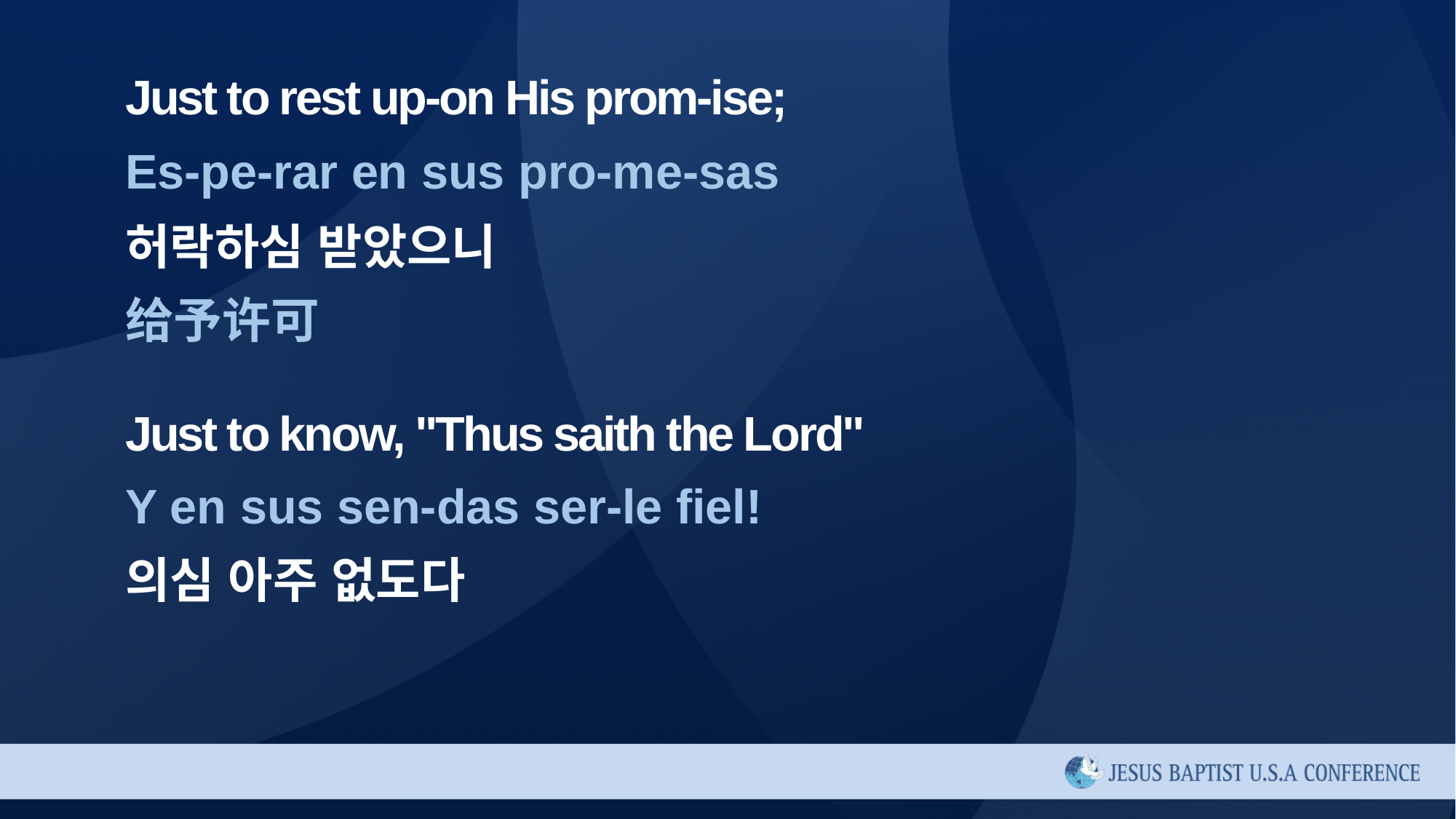

Just to rest up-on His prom-ise;

Es-pe-rar en sus pro-me-sas
허락하심 받았으니
给予许可

Just to know, "Thus saith the Lord"
Y en sus sen-das ser-le fiel!
의심 아주 없도다